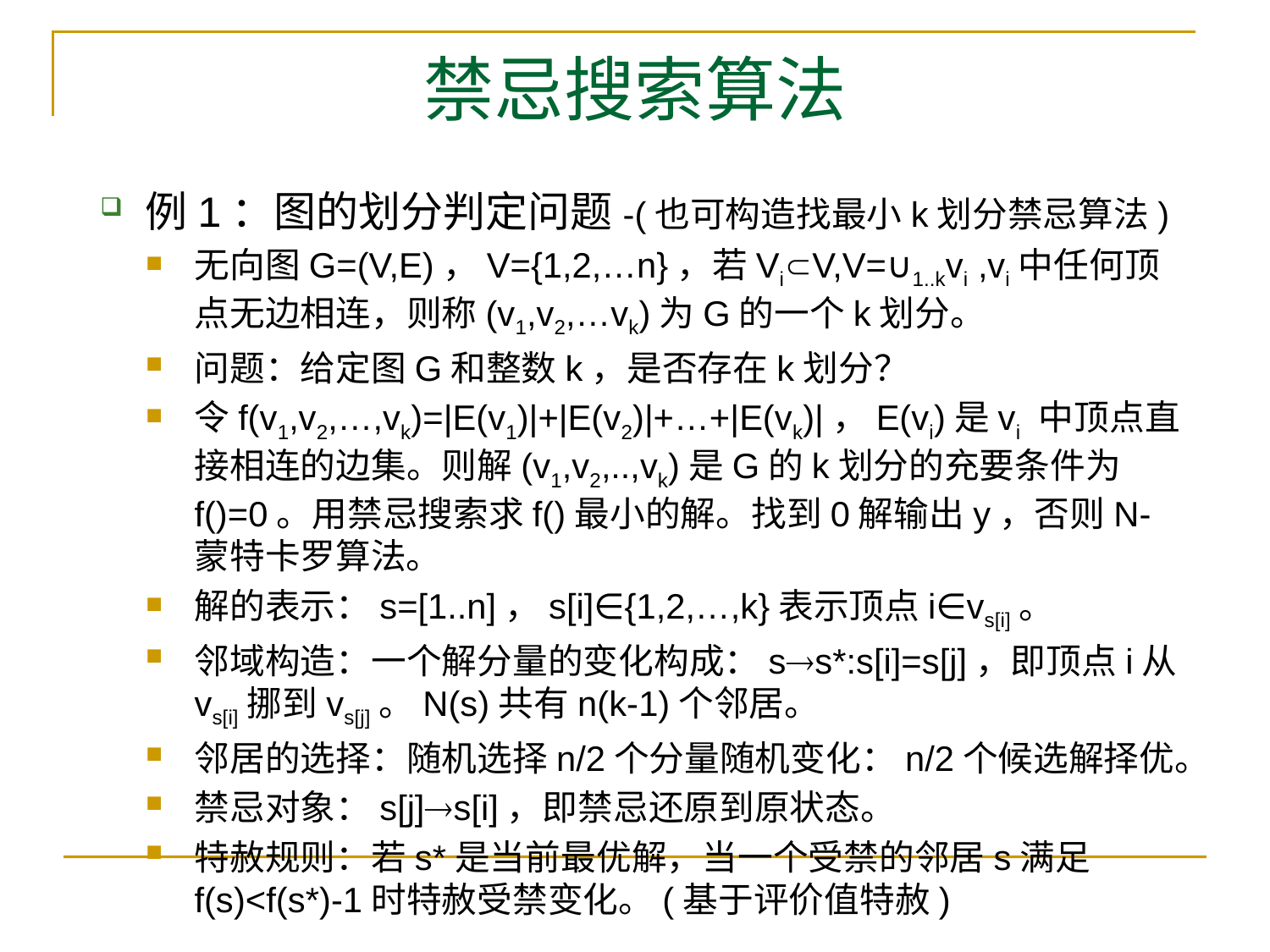

# 禁忌搜索算法
例1：图的划分判定问题-(也可构造找最小k划分禁忌算法)
无向图G=(V,E)，V={1,2,…n}，若Vi⊂V,V=∪1..kvi ,vi中任何顶点无边相连，则称(v1,v2,…vk)为G的一个k划分。
问题：给定图G和整数k，是否存在k划分？
令f(v1,v2,…,vk)=|E(v1)|+|E(v2)|+…+|E(vk)|，E(vi)是vi 中顶点直接相连的边集。则解(v1,v2,..,vk)是G的k划分的充要条件为f()=0。用禁忌搜索求f()最小的解。找到0解输出y，否则N- 蒙特卡罗算法。
解的表示：s=[1..n]，s[i]∈{1,2,…,k}表示顶点i∈vs[i]。
邻域构造：一个解分量的变化构成：s→s*:s[i]=s[j]，即顶点i从vs[i]挪到vs[j]。N(s)共有n(k-1)个邻居。
邻居的选择：随机选择n/2个分量随机变化：n/2个候选解择优。
禁忌对象：s[j]→s[i]，即禁忌还原到原状态。
特赦规则：若s*是当前最优解，当一个受禁的邻居s满足f(s)<f(s*)-1时特赦受禁变化。(基于评价值特赦)